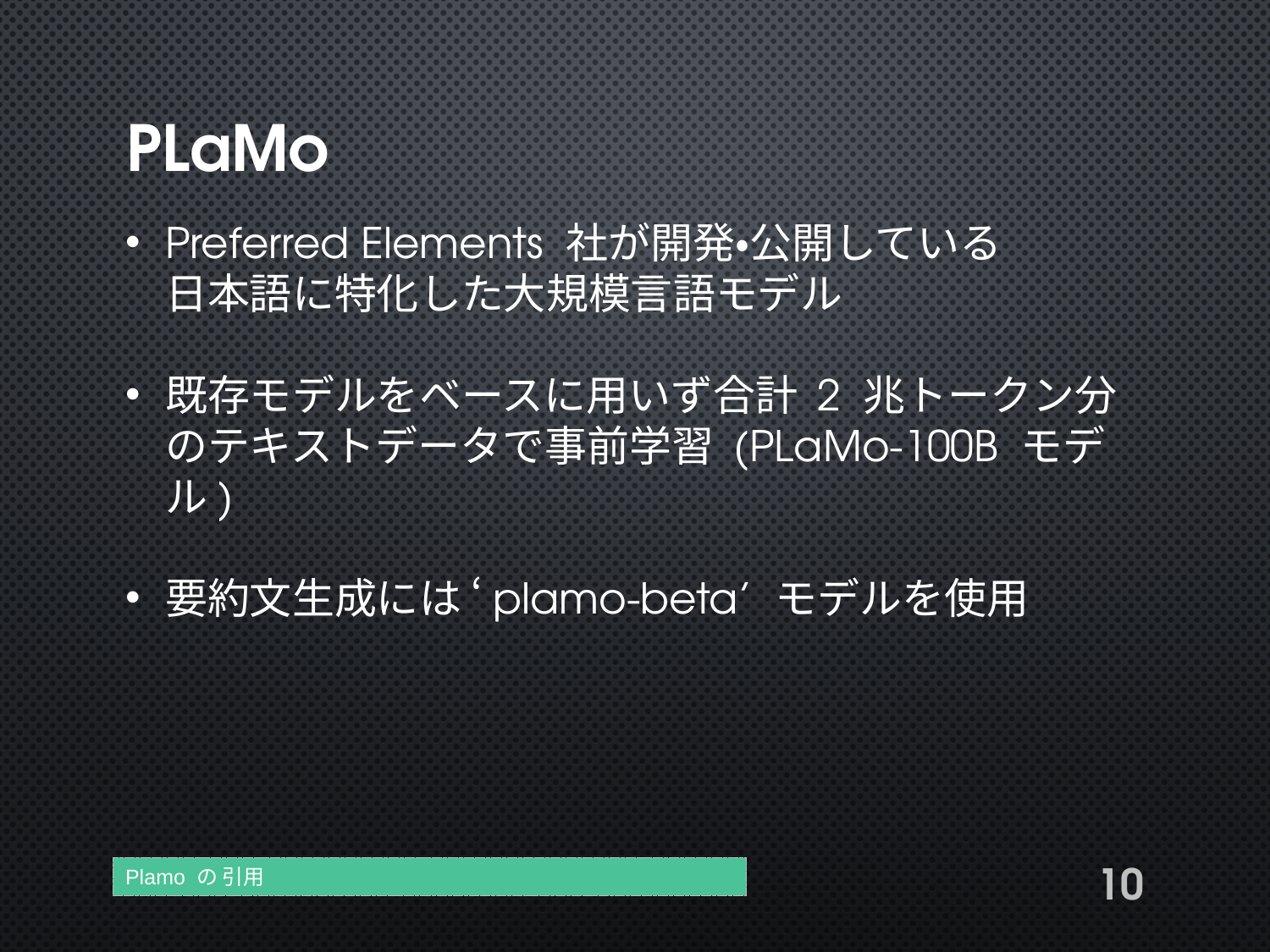

# PLaMo
Preferred Elements 社が開発・公開している
日本語に特化した大規模言語モデル
既存モデルをベースに用いず合計 2 兆トークン分のテキストデータで事前学習 (PLaMo-100B モデル)
要約文生成には ‘plamo-beta’ モデルを使用
Plamo の 引用
10